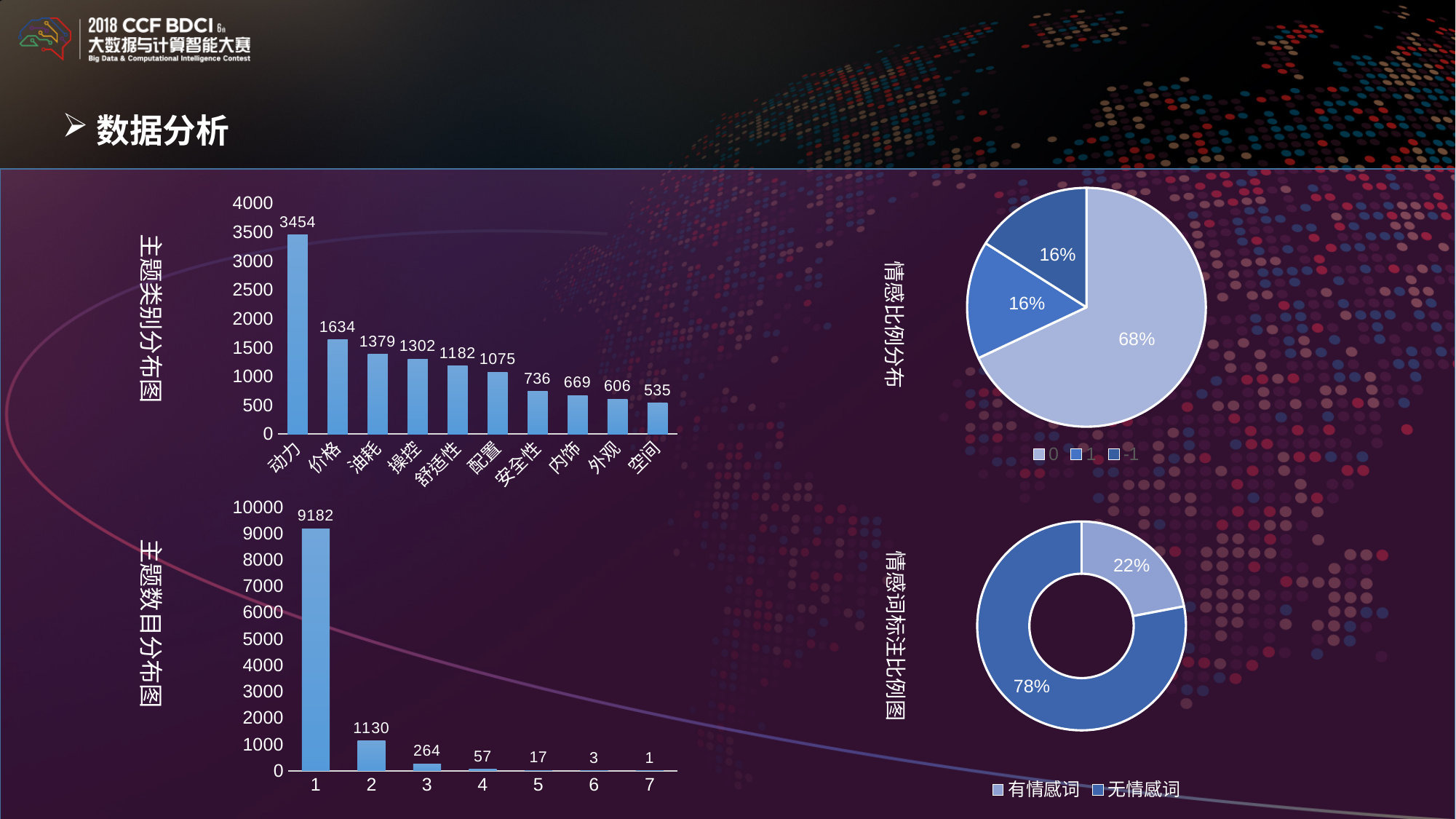

数据分析

### Chart

| Category | 列2 |
|---|---|
| 0 | 0.68 |
| 1 | 0.16 |
| -1 | 0.16 |

### Chart

| Category | 系列 1 |
|---|---|
| 动力 | 3454.0 |
| 价格 | 1634.0 |
| 油耗 | 1379.0 |
| 操控 | 1302.0 |
| 舒适性 | 1182.0 |
| 配置 | 1075.0 |
| 安全性 | 736.0 |
| 内饰 | 669.0 |
| 外观 | 606.0 |
| 空间 | 535.0 |
主题类别分布图
情感比例分布

### Chart

| Category | 列2 |
|---|---|
| 有情感词 | 0.22 |
| 无情感词 | 0.78 |

### Chart

| Category | 系列 1 |
|---|---|
| 1 | 9182.0 |
| 2 | 1130.0 |
| 3 | 264.0 |
| 4 | 57.0 |
| 5 | 17.0 |
| 6 | 3.0 |
| 7 | 1.0 |
主题数目分布图
情感词标注比例图